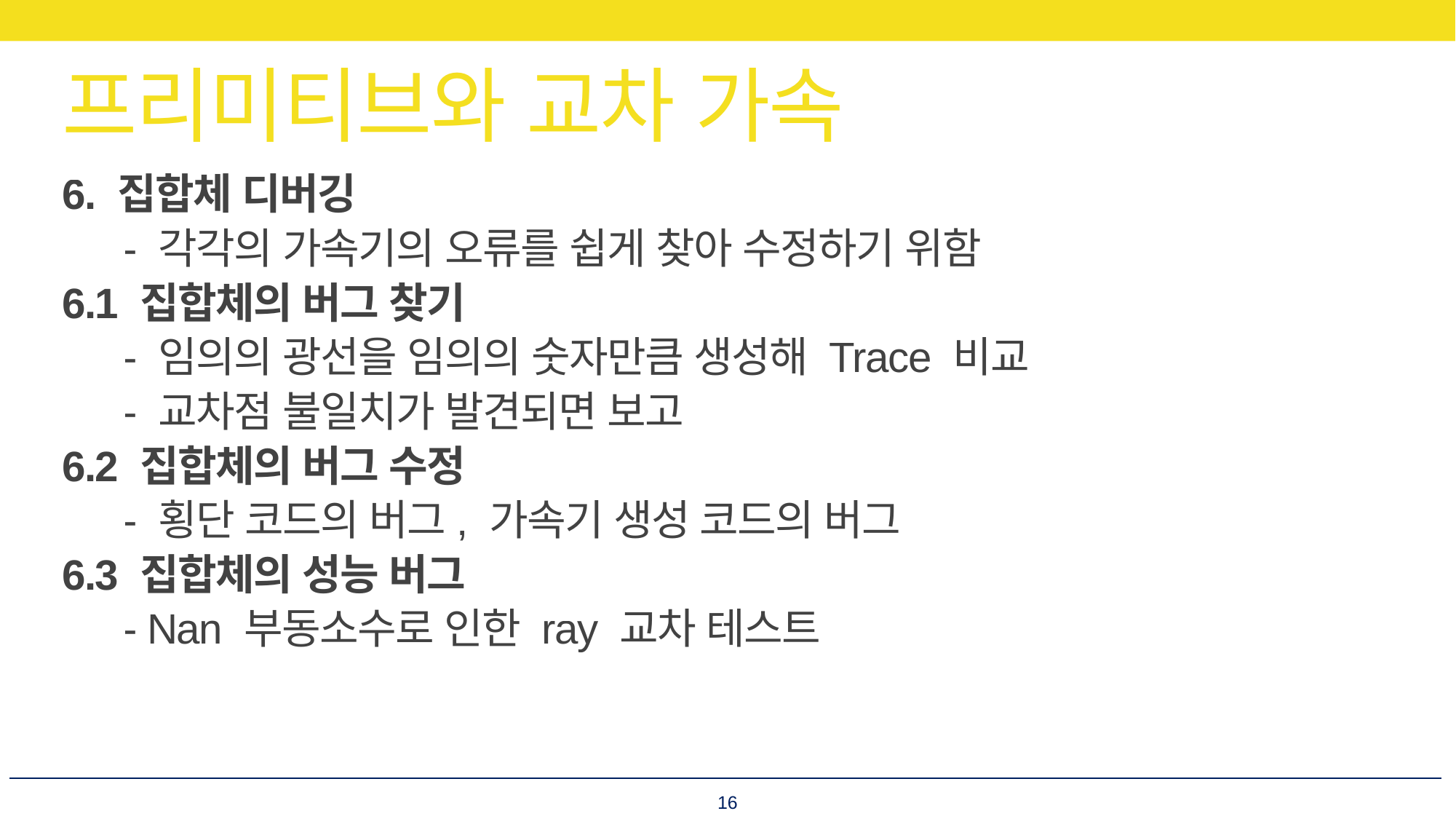

# 프리미티브와 교차 가속
6. 집합체 디버깅
	- 각각의 가속기의 오류를 쉽게 찾아 수정하기 위함
6.1 집합체의 버그 찾기
	- 임의의 광선을 임의의 숫자만큼 생성해 Trace 비교
	- 교차점 불일치가 발견되면 보고
6.2 집합체의 버그 수정
	- 횡단 코드의 버그, 가속기 생성 코드의 버그
6.3 집합체의 성능 버그
	- Nan 부동소수로 인한 ray 교차 테스트

16